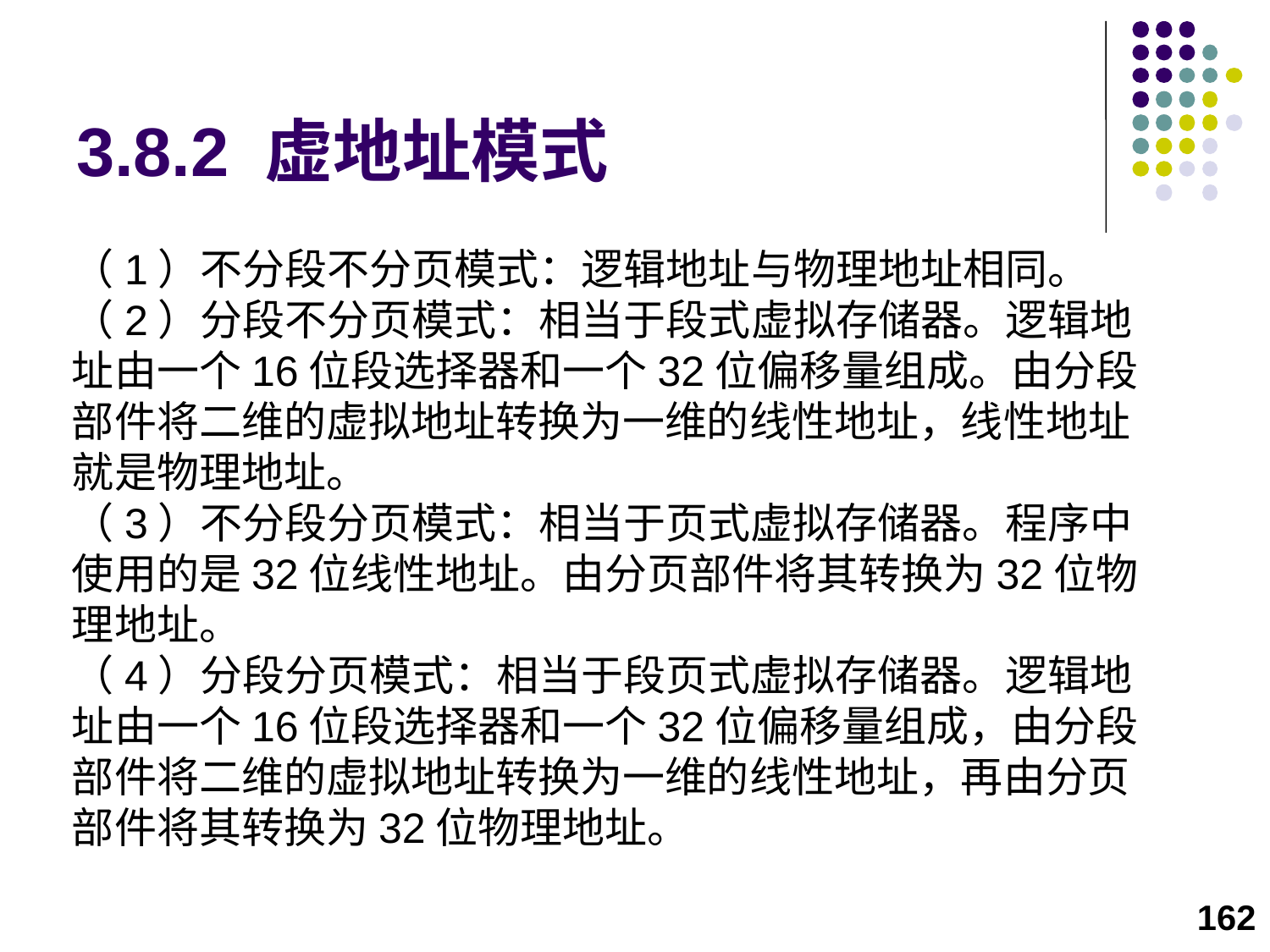

# 3.8.2 虚地址模式
（1）不分段不分页模式：逻辑地址与物理地址相同。
（2）分段不分页模式：相当于段式虚拟存储器。逻辑地址由一个16位段选择器和一个32位偏移量组成。由分段部件将二维的虚拟地址转换为一维的线性地址，线性地址就是物理地址。
（3）不分段分页模式：相当于页式虚拟存储器。程序中使用的是32位线性地址。由分页部件将其转换为32位物理地址。
（4）分段分页模式：相当于段页式虚拟存储器。逻辑地址由一个16位段选择器和一个32位偏移量组成，由分段部件将二维的虚拟地址转换为一维的线性地址，再由分页部件将其转换为32位物理地址。
162